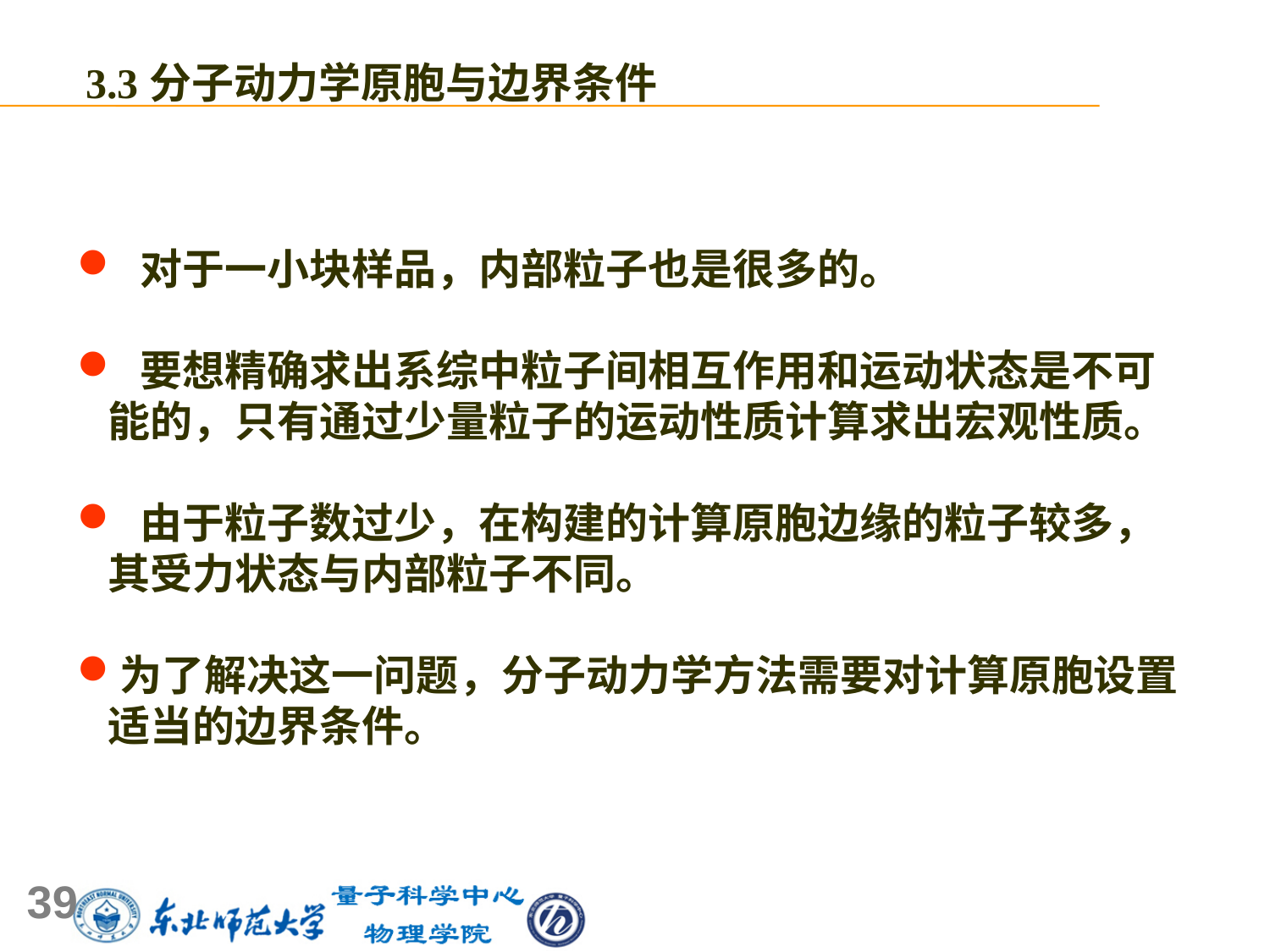

3.3分子动力学原胞与边界条件

 对于一小块样品，内部粒子也是很多的。

 要想精确求出系综中粒子间相互作用和运动状态是不可能的，只有通过少量粒子的运动性质计算求出宏观性质。

 由于粒子数过少，在构建的计算原胞边缘的粒子较多，其受力状态与内部粒子不同。

为了解决这一问题，分子动力学方法需要对计算原胞设置适当的边界条件。
39